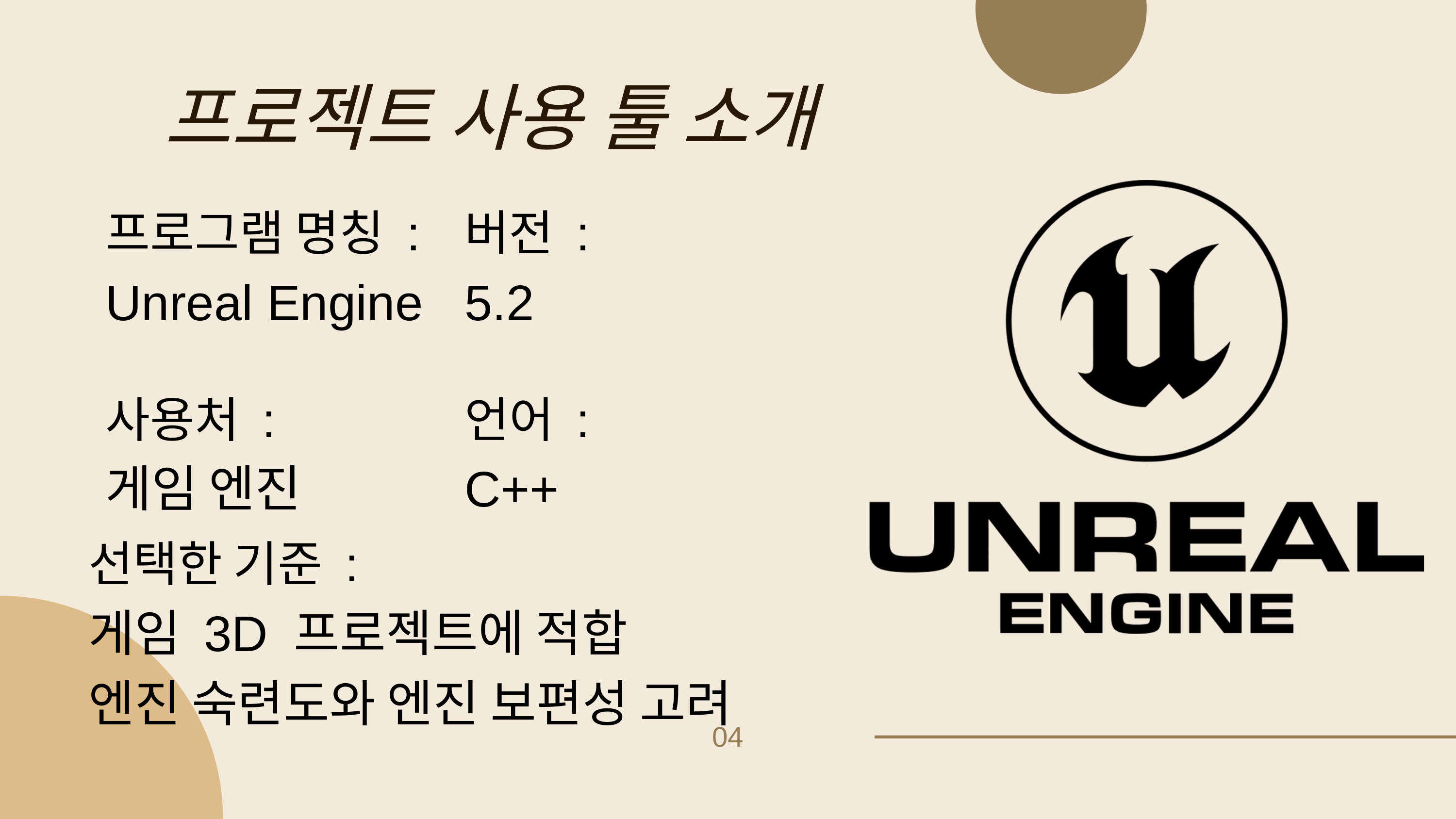

프로젝트 사용 툴 소개

프로그램 명칭 :
Unreal Engine
버전 :
5.2
사용처 :
게임 엔진
언어 :
C++
선택한 기준 :
게임 3D 프로젝트에 적합
엔진 숙련도와 엔진 보편성 고려

04